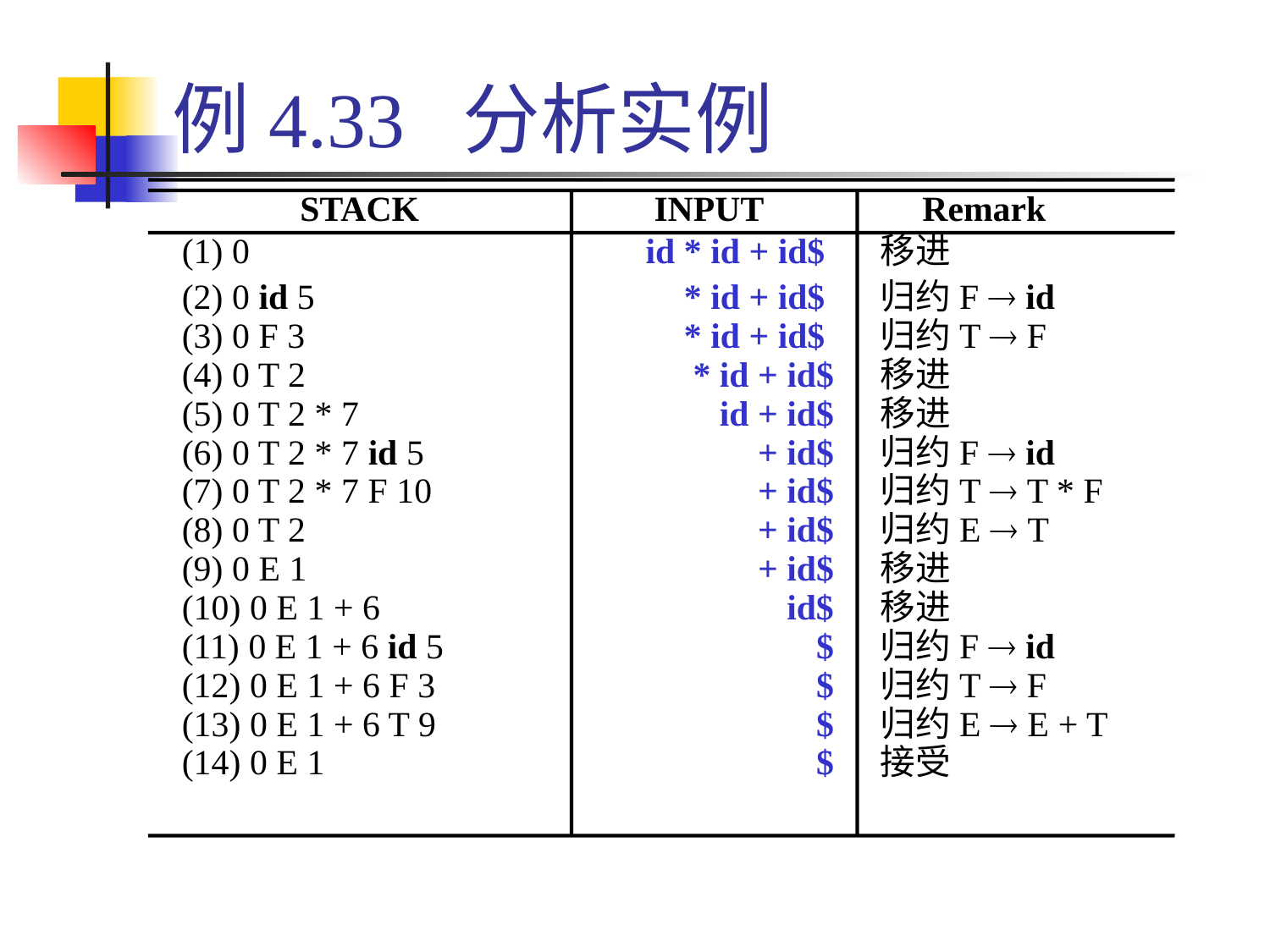

# 例4.33  分析实例

STACK
INPUT
Remark

(1) 0
(2) 0 id 5
(3) 0 F 3
(4) 0 T 2
(5) 0 T 2 * 7
(6) 0 T 2 * 7 id 5
(7) 0 T 2 * 7 F 10
(8) 0 T 2
(9) 0 E 1
(10) 0 E 1 + 6
(11) 0 E 1 + 6 id 5
(12) 0 E 1 + 6 F 3
(13) 0 E 1 + 6 T 9
(14) 0 E 1
id * id + id$
  * id + id$
* id + id$
* id + id$
id + id$
+ id$
+ id$
+ id$
+ id$
id$
$
$
$
$
移进
归约F → id
归约T → F
移进
移进
归约F → id
归约T → T * F
归约E → T
移进
移进
归约F → id
归约T → F
归约E → E + T
接受